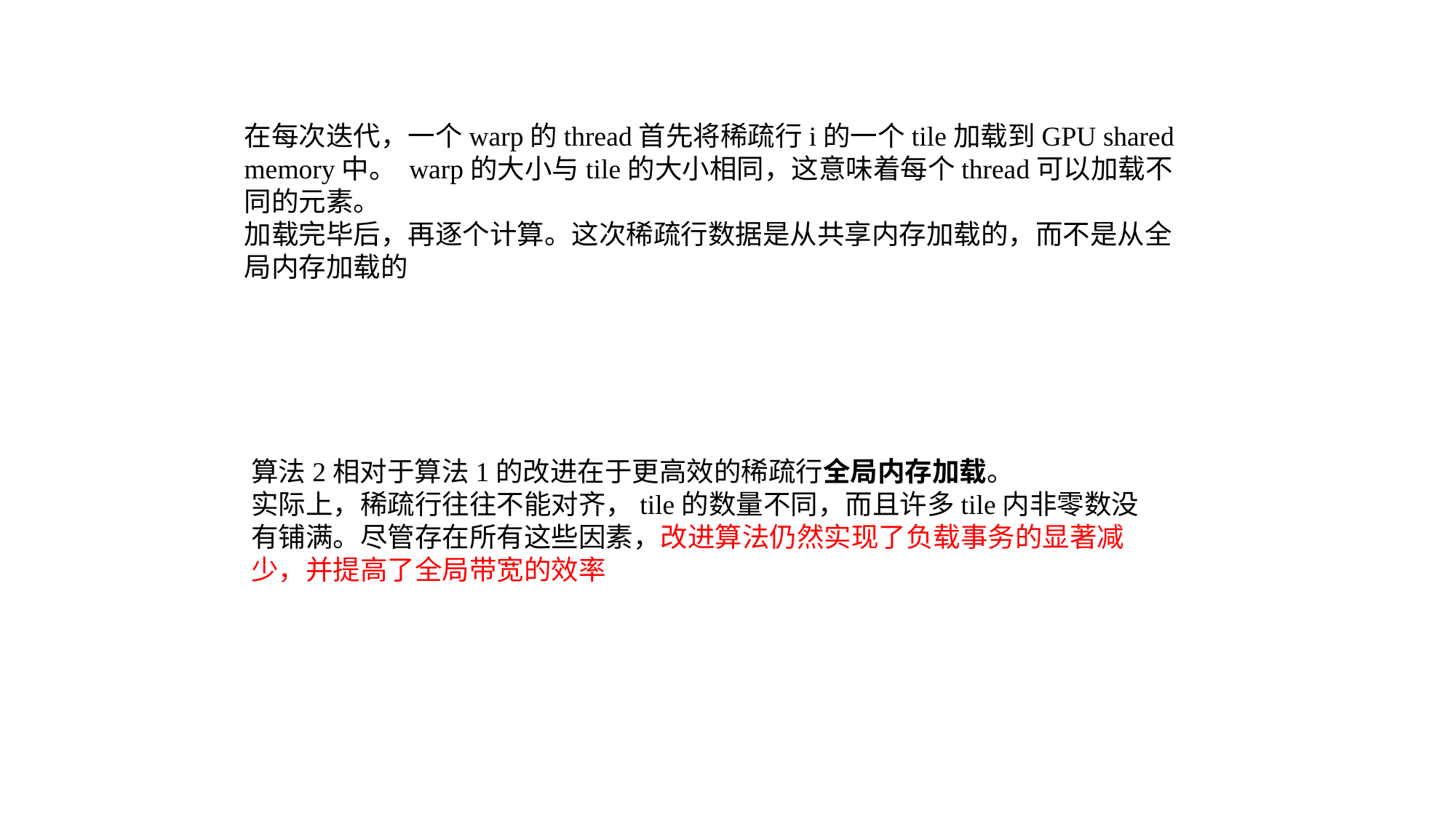

在每次迭代，一个warp的thread首先将稀疏行i的一个tile加载到GPU shared memory中。 warp的大小与tile的大小相同，这意味着每个thread可以加载不同的元素。
加载完毕后，再逐个计算。这次稀疏行数据是从共享内存加载的，而不是从全局内存加载的
算法2相对于算法1的改进在于更高效的稀疏行全局内存加载。
实际上，稀疏行往往不能对齐，tile的数量不同，而且许多tile内非零数没有铺满。尽管存在所有这些因素，改进算法仍然实现了负载事务的显著减少，并提高了全局带宽的效率